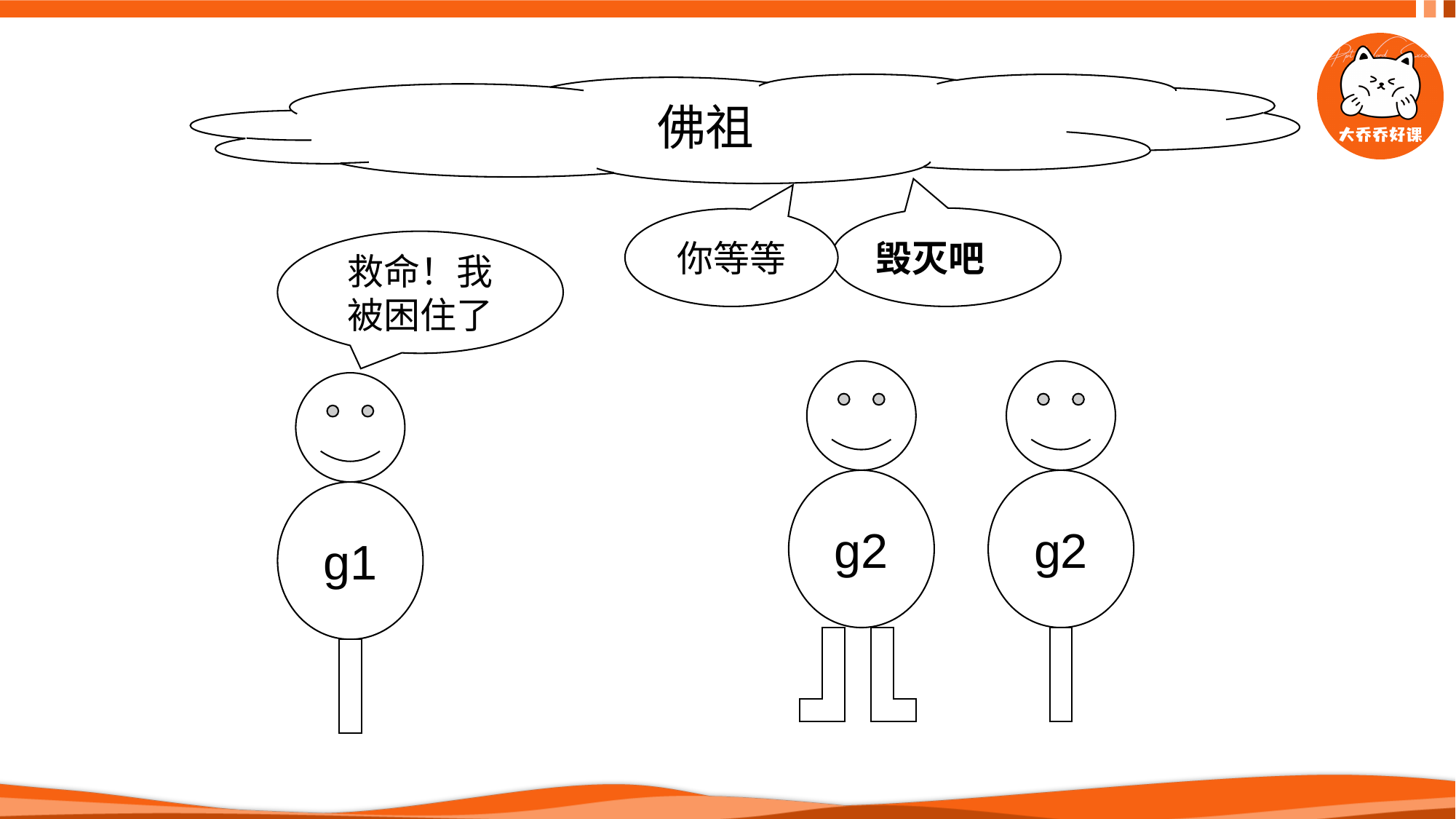

佛祖
毁灭吧
你等等
救命！我被困住了

g2

g2

g1